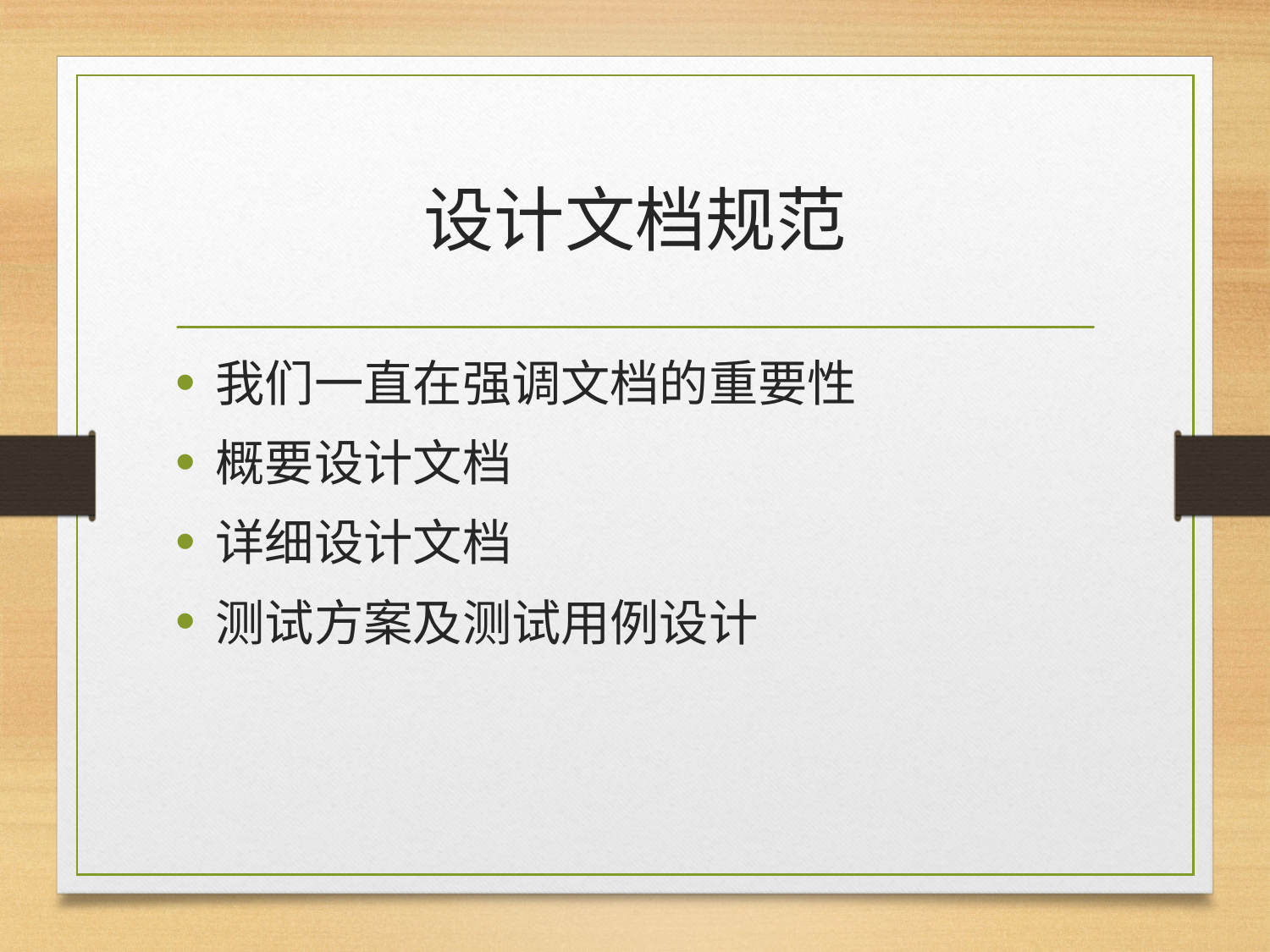

# 设计文档规范
我们一直在强调文档的重要性
概要设计文档
详细设计文档
测试方案及测试用例设计